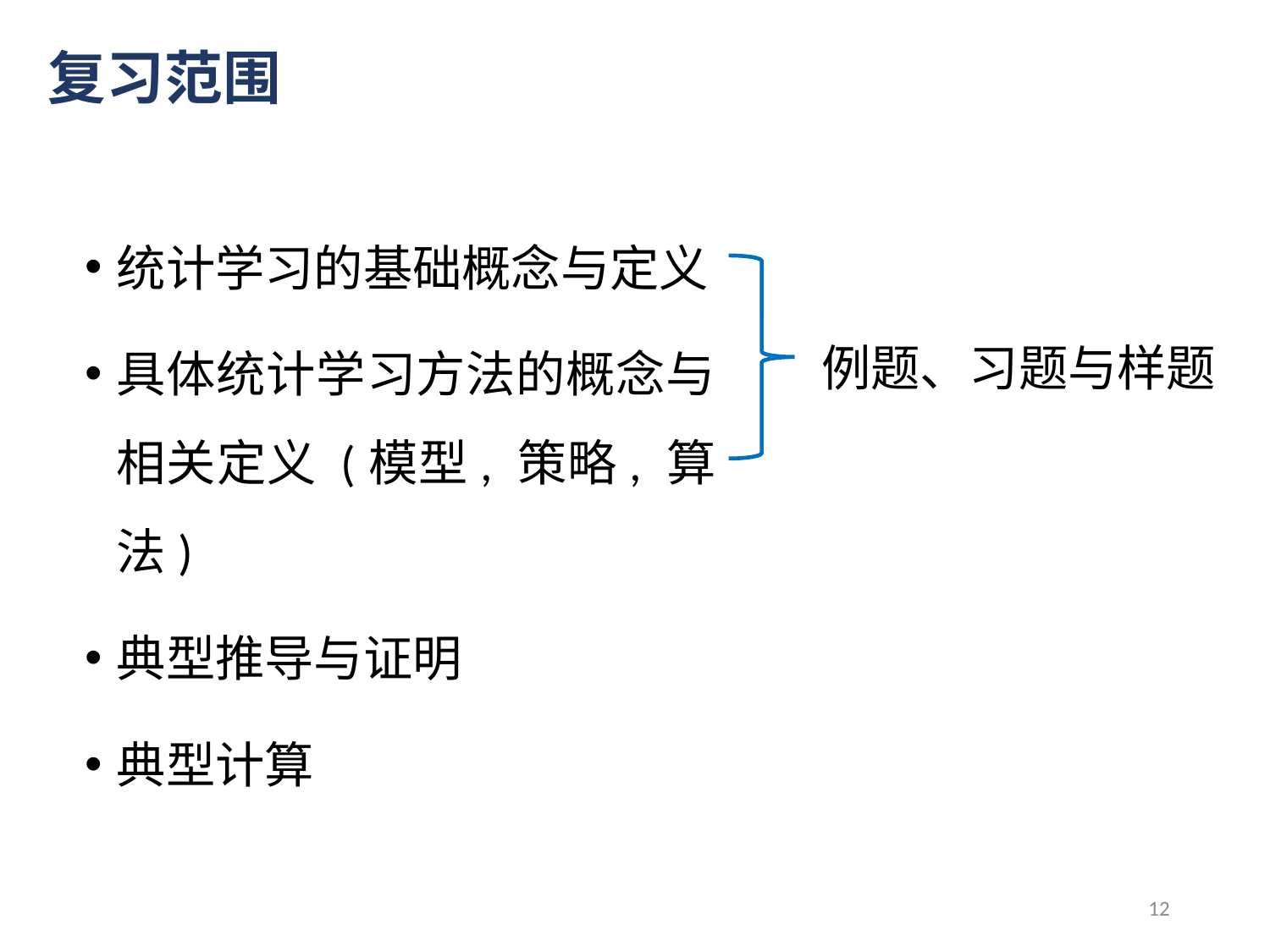

复习范围
统计学习的基础概念与定义
具体统计学习方法的概念与相关定义 (模型, 策略, 算法)
典型推导与证明
典型计算

例题、习题与样题
12